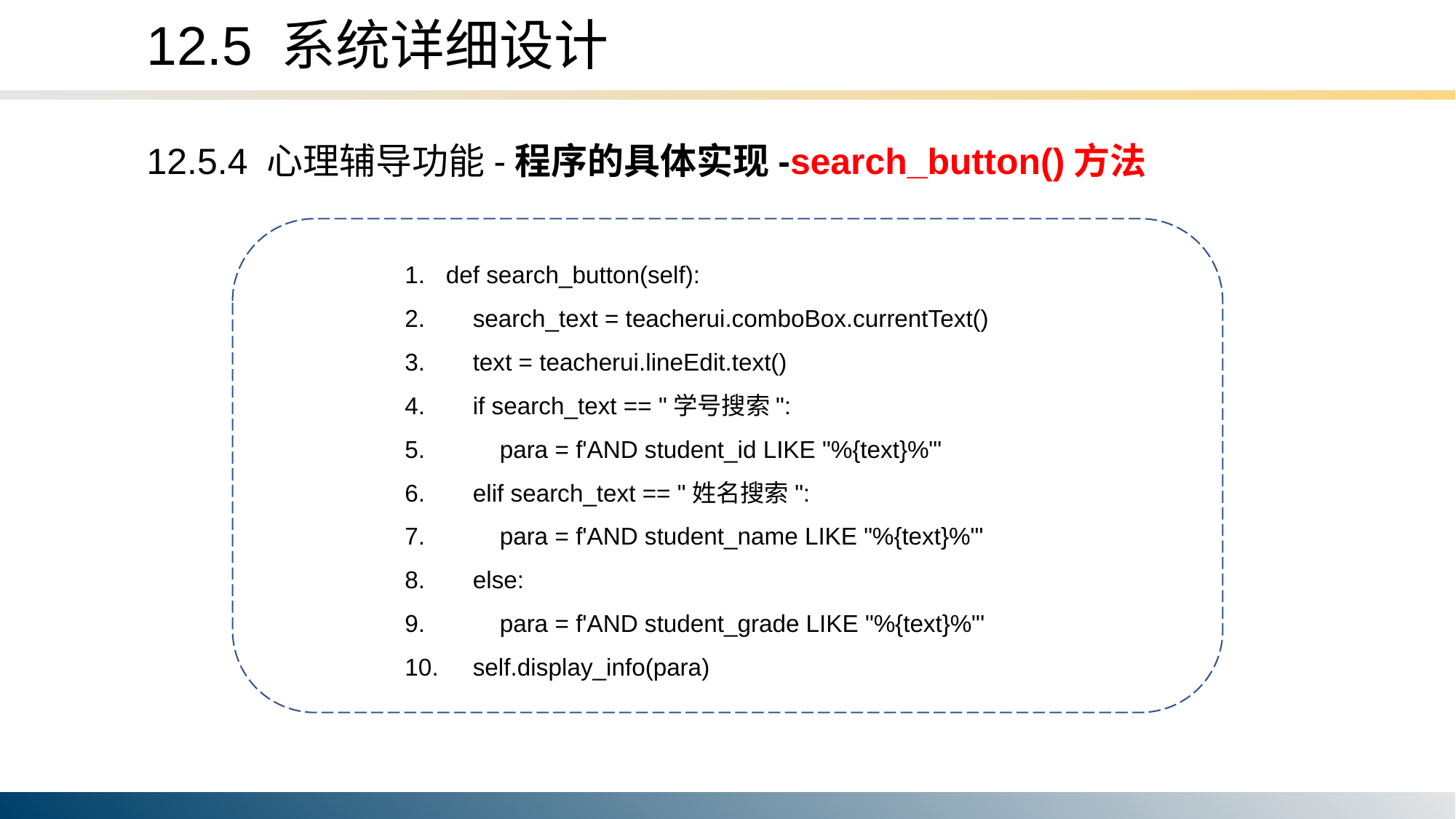

12.5 系统详细设计
12.5.4 心理辅导功能-程序的具体实现-search_button()方法

def search_button(self):
    search_text = teacherui.comboBox.currentText()
    text = teacherui.lineEdit.text()
    if search_text == "学号搜索":
        para = f'AND student_id LIKE "%{text}%"'
    elif search_text == "姓名搜索":
        para = f'AND student_name LIKE "%{text}%"'
    else:
        para = f'AND student_grade LIKE "%{text}%"'
    self.display_info(para)